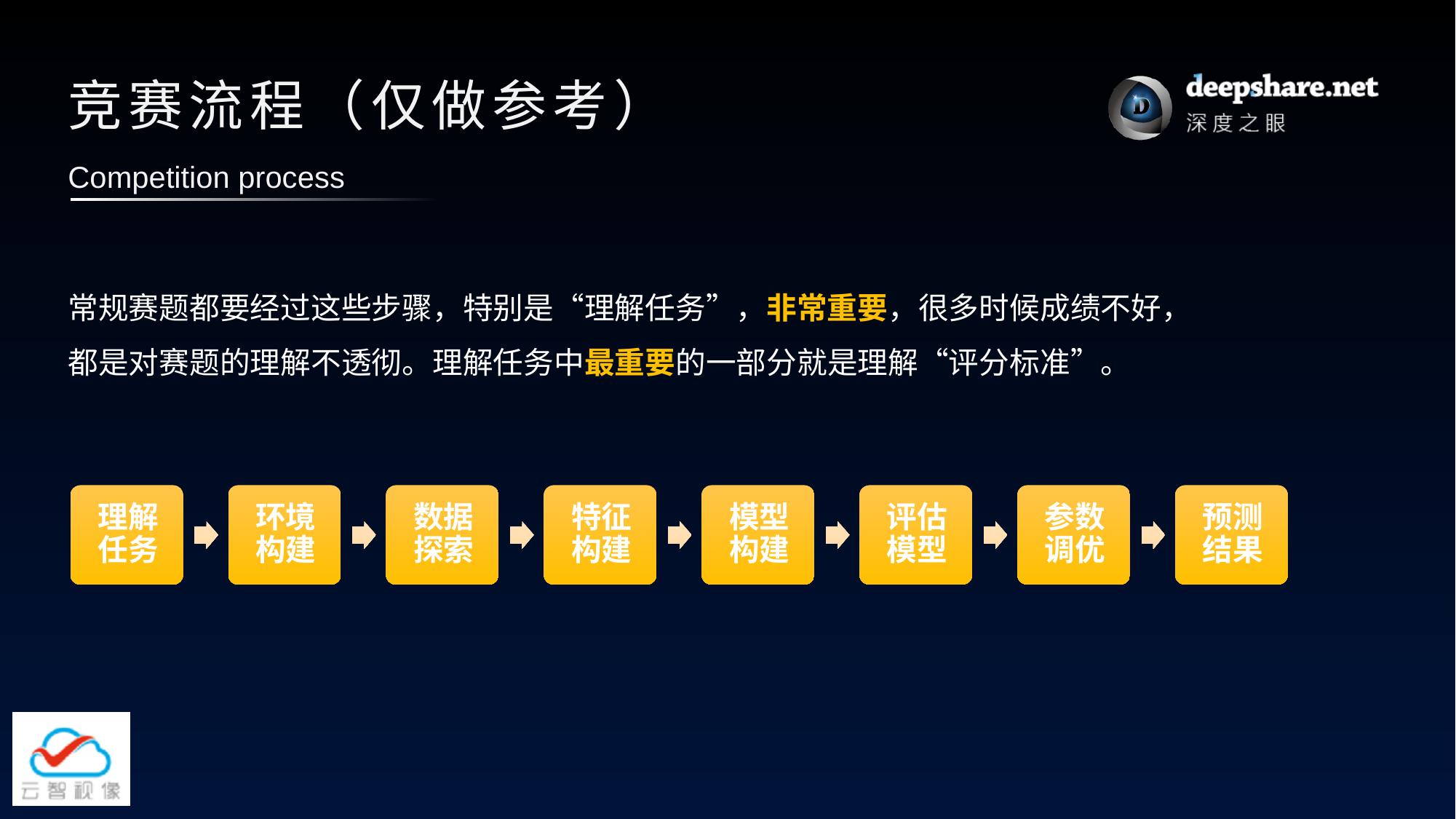

# 竞赛流程（仅做参考）
Competition process
常规赛题都要经过这些步骤，特别是“理解任务”，非常重要，很多时候成绩不好，都是对赛题的理解不透彻。理解任务中最重要的一部分就是理解“评分标准”。
理解任务

环境构建

数据探索

特征构建

模型构建

评估模型

参数调优

预测结果